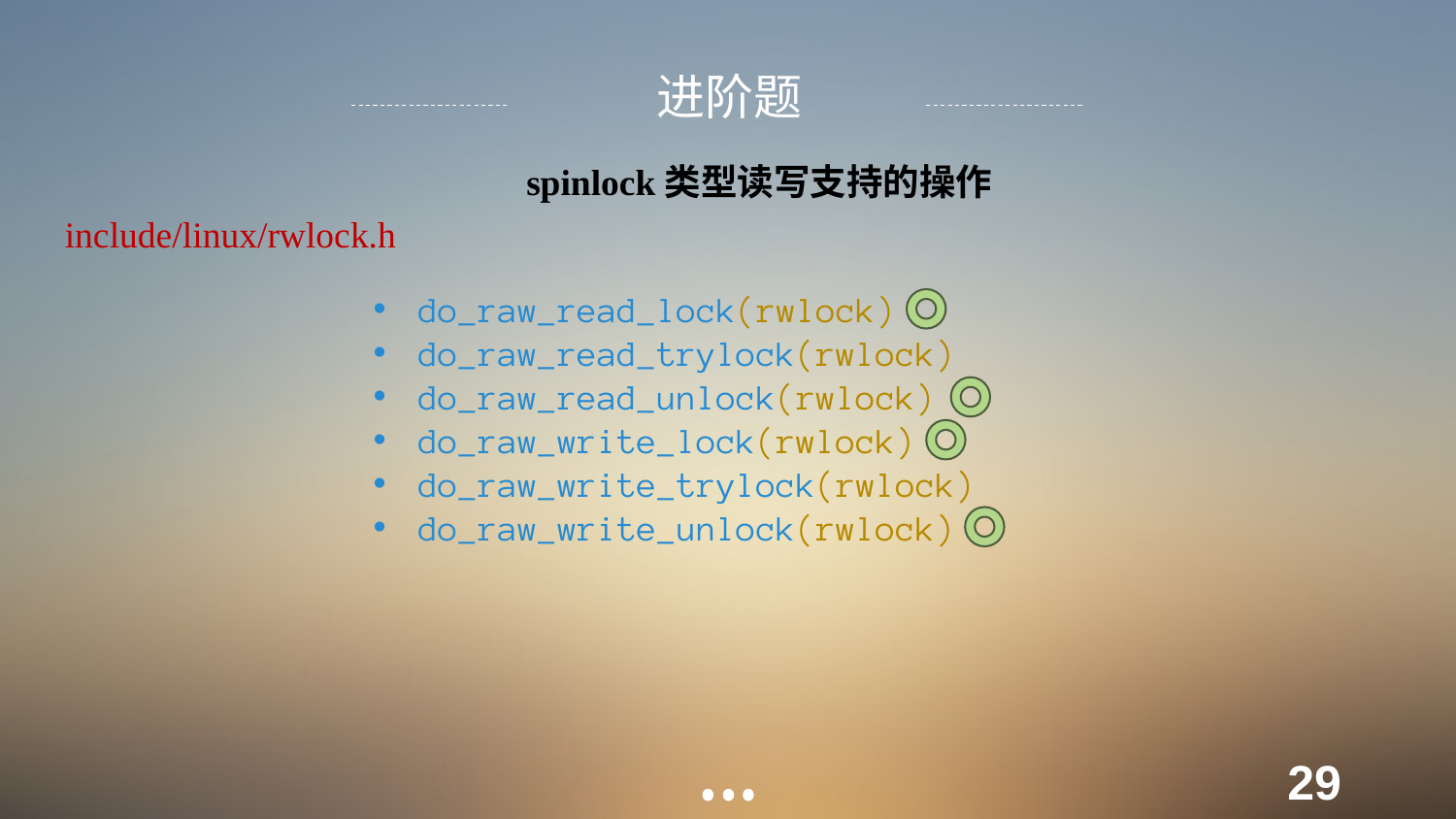

进阶题
spinlock类型读写支持的操作
include/linux/rwlock.h
do_raw_read_lock(rwlock)
do_raw_read_trylock(rwlock)
do_raw_read_unlock(rwlock)
do_raw_write_lock(rwlock)
do_raw_write_trylock(rwlock)
do_raw_write_unlock(rwlock)

29